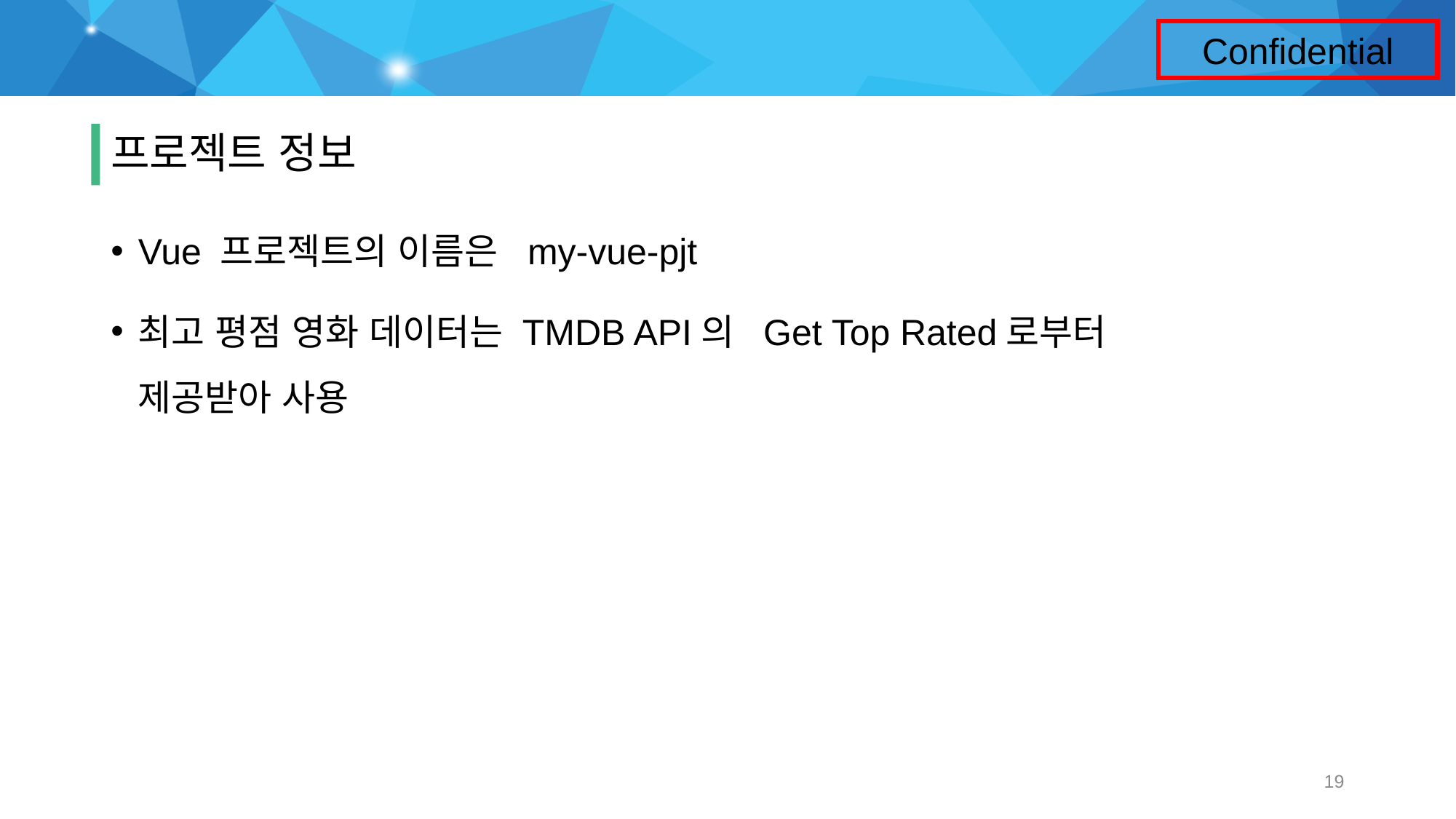

# 프로젝트 안내
프로젝트 정보
Vue 프로젝트의 이름은  my-vue-pjt
최고 평점 영화 데이터는 TMDB API의  Get Top Rated로부터
제공받아 사용

19